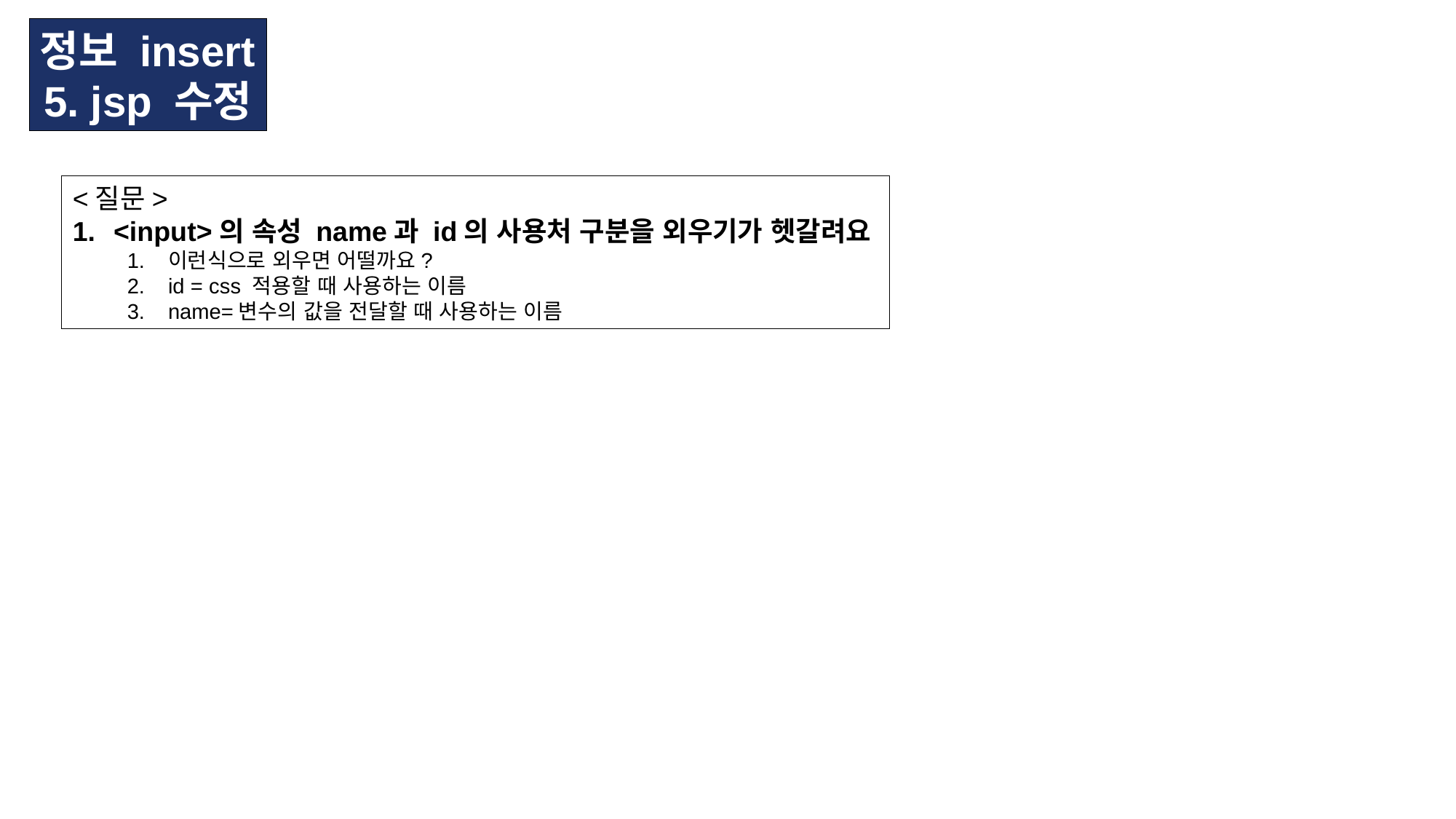

정보 insert
5. jsp 수정
<질문>
<input>의 속성 name과 id의 사용처 구분을 외우기가 헷갈려요
이런식으로 외우면 어떨까요?
id = css 적용할 때 사용하는 이름
name=변수의 값을 전달할 때 사용하는 이름